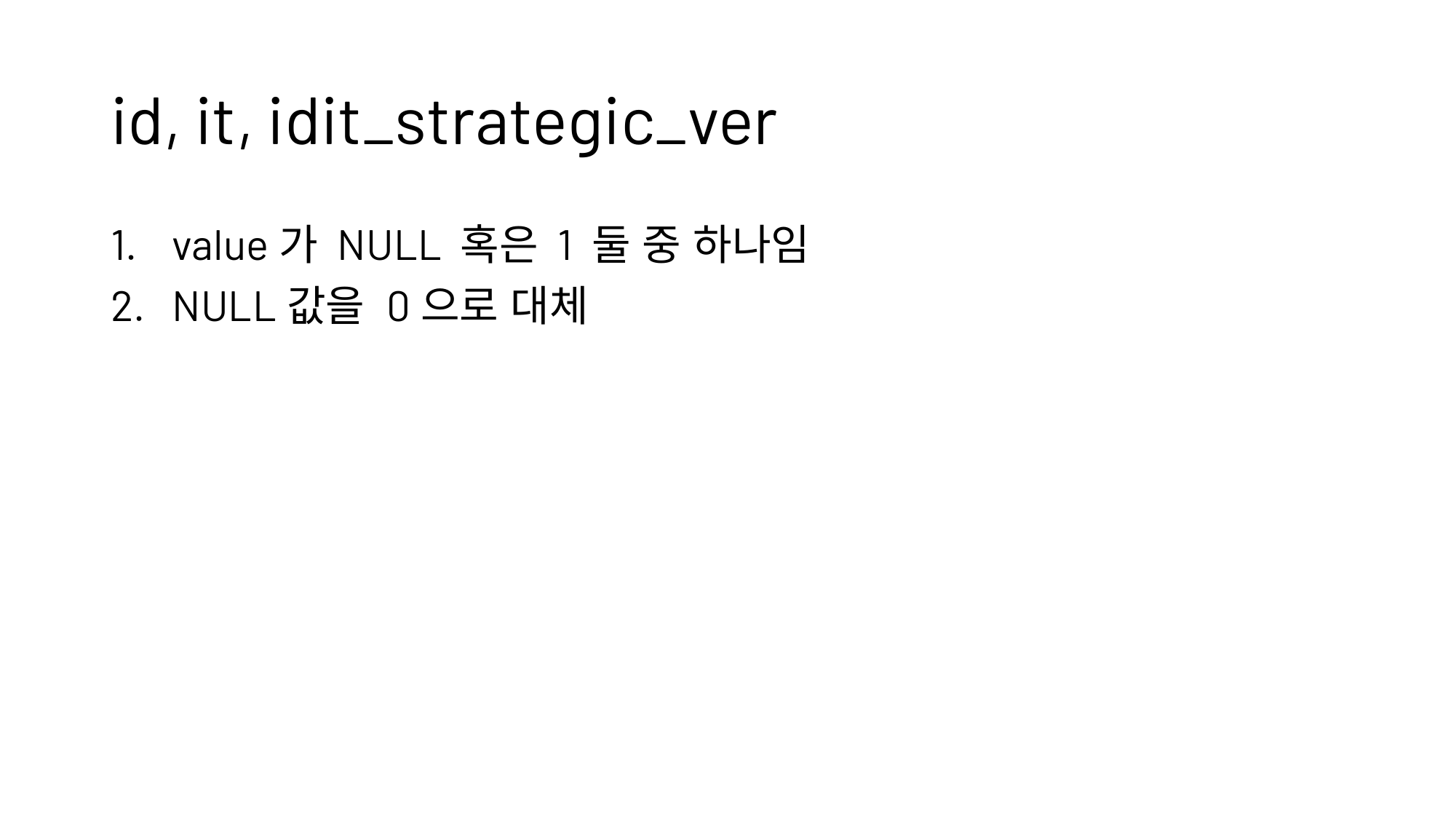

# id, it, idit_strategic_ver
value가 NULL 혹은 1 둘 중 하나임
NULL값을 0으로 대체